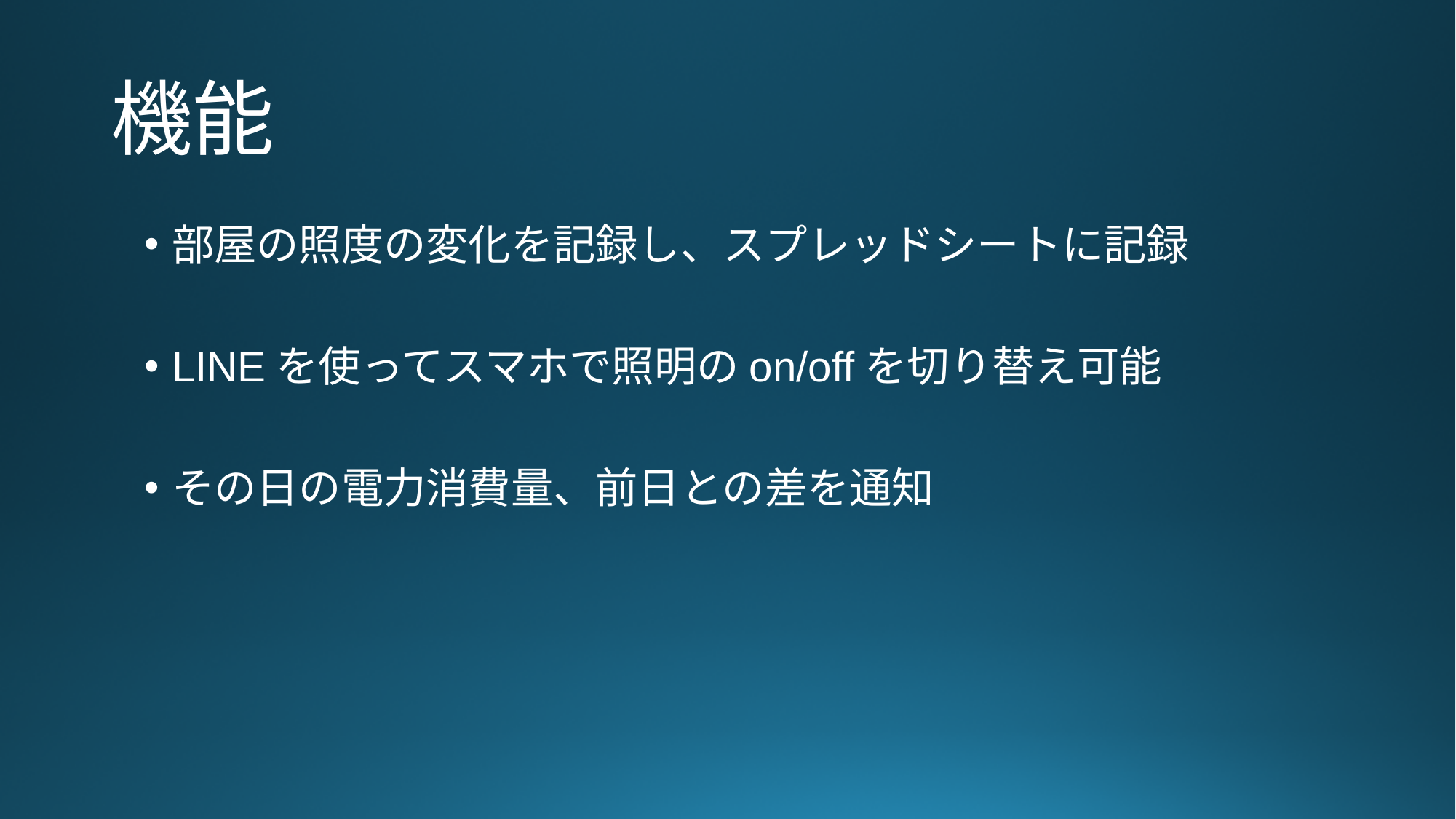

# 機能
部屋の照度の変化を記録し、スプレッドシートに記録

LINEを使ってスマホで照明のon/offを切り替え可能

その日の電力消費量、前日との差を通知